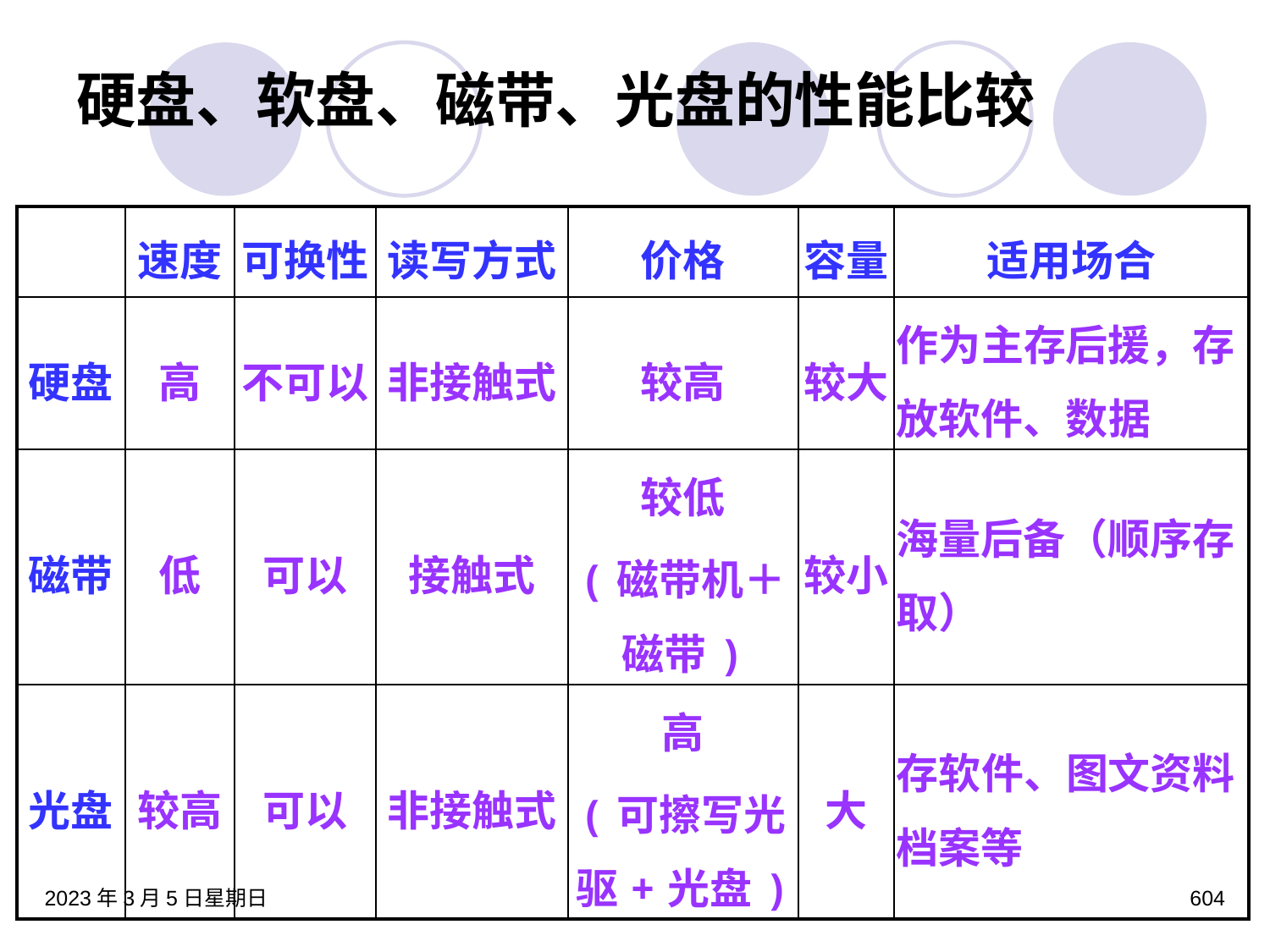

# 硬盘、软盘、磁带、光盘的性能比较
|  | 速度 | 可换性 | 读写方式 | 价格 | 容量 | 适用场合 |
| --- | --- | --- | --- | --- | --- | --- |
| 硬盘 | 高 | 不可以 | 非接触式 | 较高 | 较大 | 作为主存后援，存放软件、数据 |
| 磁带 | 低 | 可以 | 接触式 | 较低 (磁带机＋磁带) | 较小 | 海量后备（顺序存取） |
| 光盘 | 较高 | 可以 | 非接触式 | 高 (可擦写光驱+光盘) | 大 | 存软件、图文资料档案等 |
2023年3月5日星期日
604